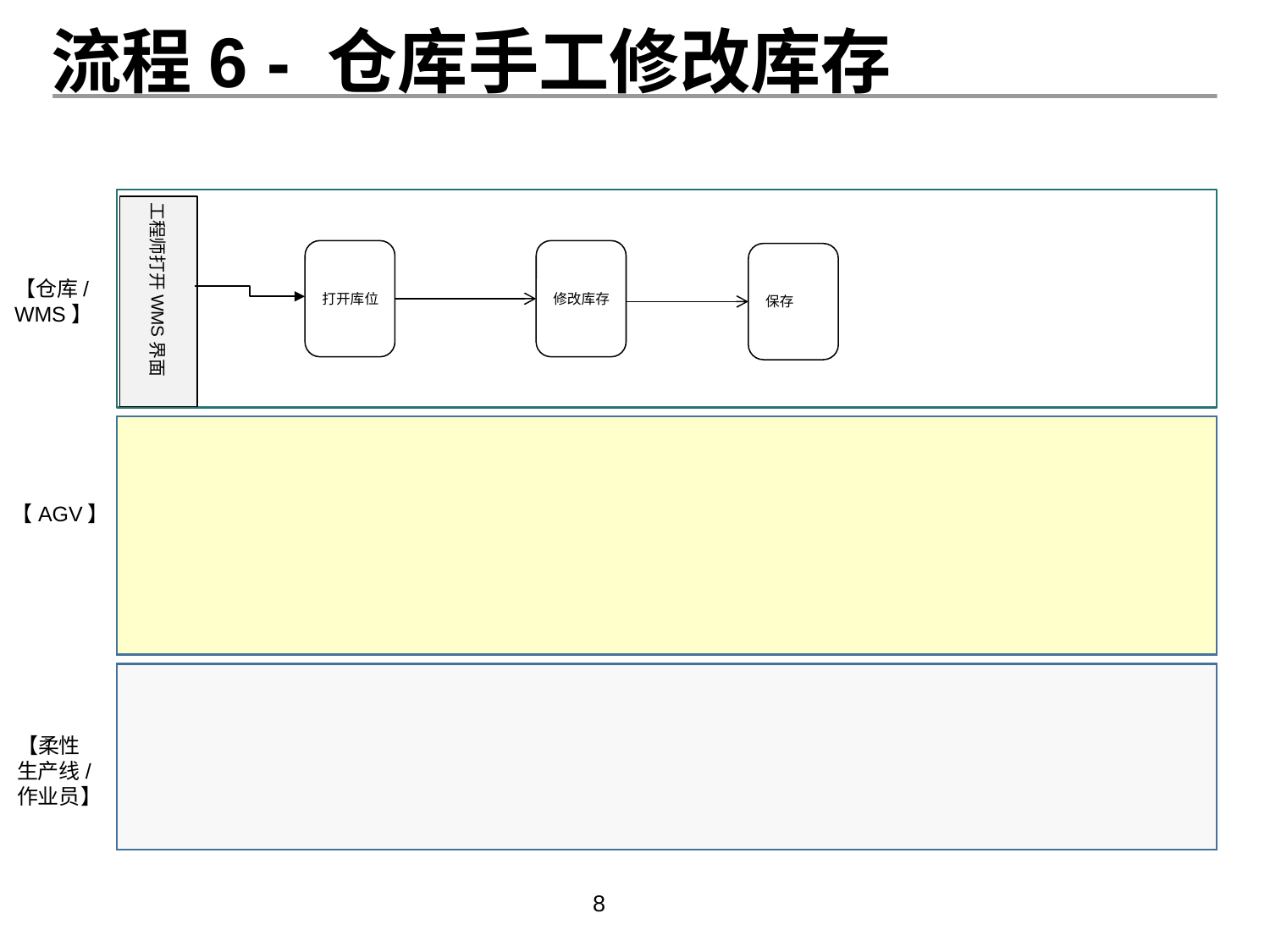

流程6 - 仓库手工修改库存
工程师打开WMS界面
打开库位
修改库存
保存